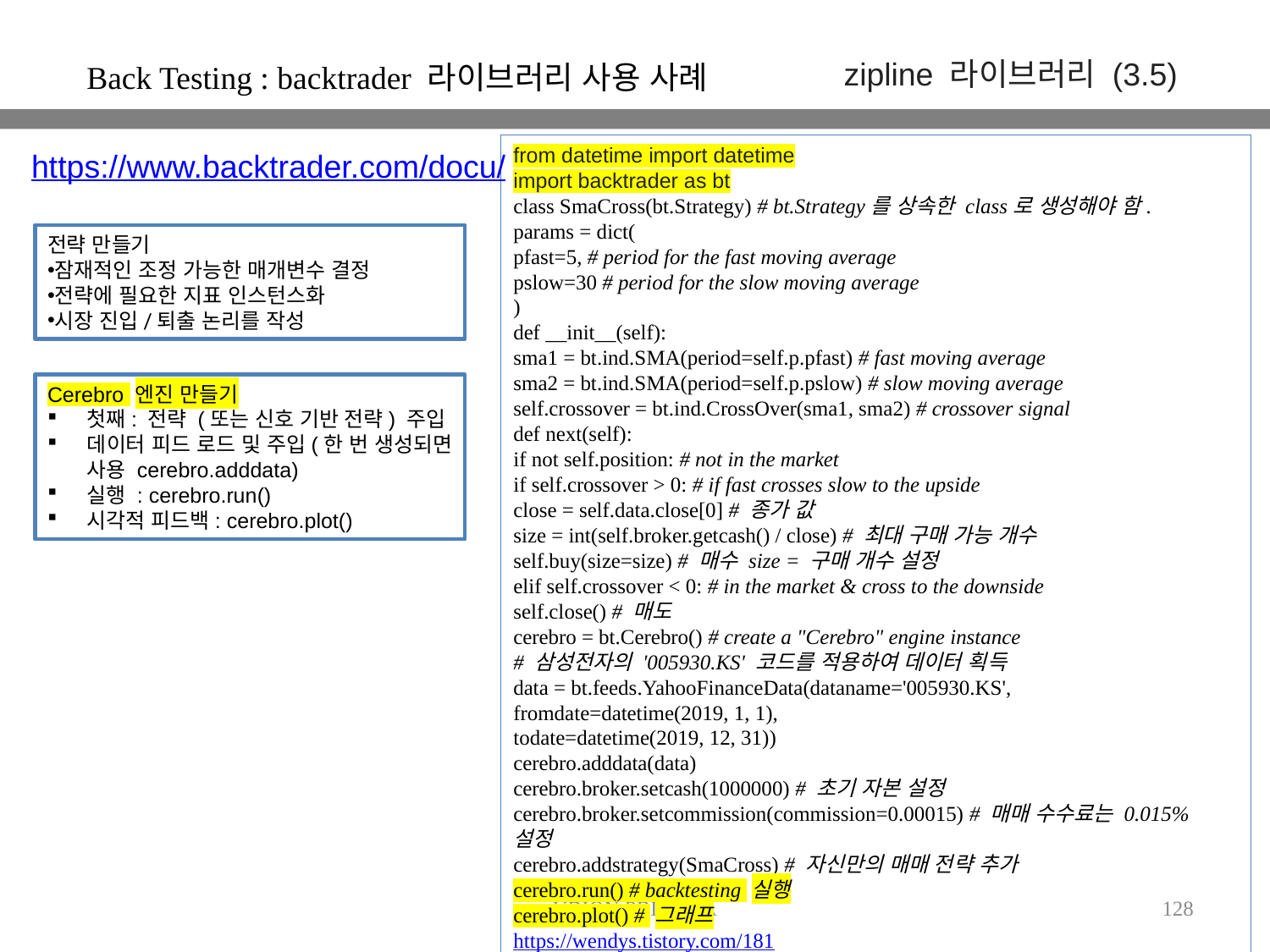

zipline 라이브러리 (3.5)
Back Testing : backtrader 라이브러리 사용 사례

from datetime import datetime
import backtrader as bt
class SmaCross(bt.Strategy) # bt.Strategy를 상속한 class로 생성해야 함.
params = dict(
pfast=5, # period for the fast moving average
pslow=30 # period for the slow moving average
)
def __init__(self):
sma1 = bt.ind.SMA(period=self.p.pfast) # fast moving average
sma2 = bt.ind.SMA(period=self.p.pslow) # slow moving average
self.crossover = bt.ind.CrossOver(sma1, sma2) # crossover signal
def next(self):
if not self.position: # not in the market
if self.crossover > 0: # if fast crosses slow to the upside
close = self.data.close[0] # 종가 값
size = int(self.broker.getcash() / close) # 최대 구매 가능 개수
self.buy(size=size) # 매수 size = 구매 개수 설정
elif self.crossover < 0: # in the market & cross to the downside
self.close() # 매도
cerebro = bt.Cerebro() # create a "Cerebro" engine instance
# 삼성전자의 '005930.KS' 코드를 적용하여 데이터 획득
data = bt.feeds.YahooFinanceData(dataname='005930.KS',
fromdate=datetime(2019, 1, 1),
todate=datetime(2019, 12, 31))
cerebro.adddata(data)
cerebro.broker.setcash(1000000) # 초기 자본 설정
cerebro.broker.setcommission(commission=0.00015) # 매매 수수료는 0.015% 설정
cerebro.addstrategy(SmaCross) # 자신만의 매매 전략 추가
cerebro.run() # backtesting 실행
cerebro.plot() # 그래프
https://wendys.tistory.com/181
https://www.backtrader.com/docu/
전략 만들기
잠재적인 조정 가능한 매개변수 결정
전략에 필요한 지표 인스턴스화
시장 진입/퇴출 논리를 작성
Cerebro 엔진 만들기
첫째: 전략 (또는 신호 기반 전략) 주입
데이터 피드 로드 및 주입(한 번 생성되면 사용 cerebro.adddata)
실행 : cerebro.run()
시각적 피드백: cerebro.plot()
UBION PBL- FBA
128